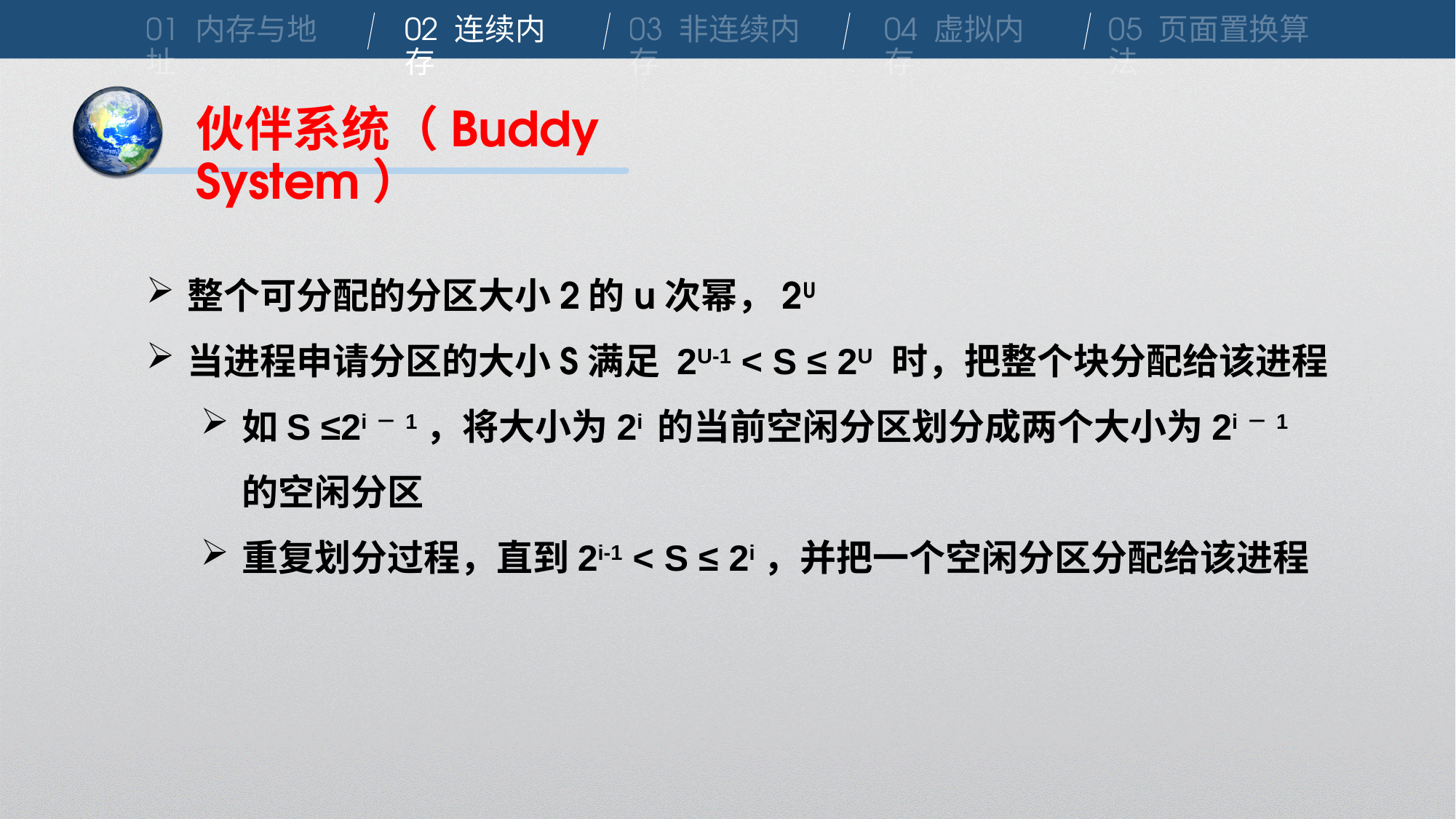

01 内存与地址
02 连续内存
03 非连续内存
04 虚拟内存
05 页面置换算法
伙伴系统（Buddy System）
整个可分配的分区大小2的u次幂，2U
当进程申请分区的大小S满足 2U-1 < S ≤ 2U 时，把整个块分配给该进程
如S ≤2i－1，将大小为2i 的当前空闲分区划分成两个大小为2i－1 的空闲分区
重复划分过程，直到2i-1 < S ≤ 2i，并把一个空闲分区分配给该进程